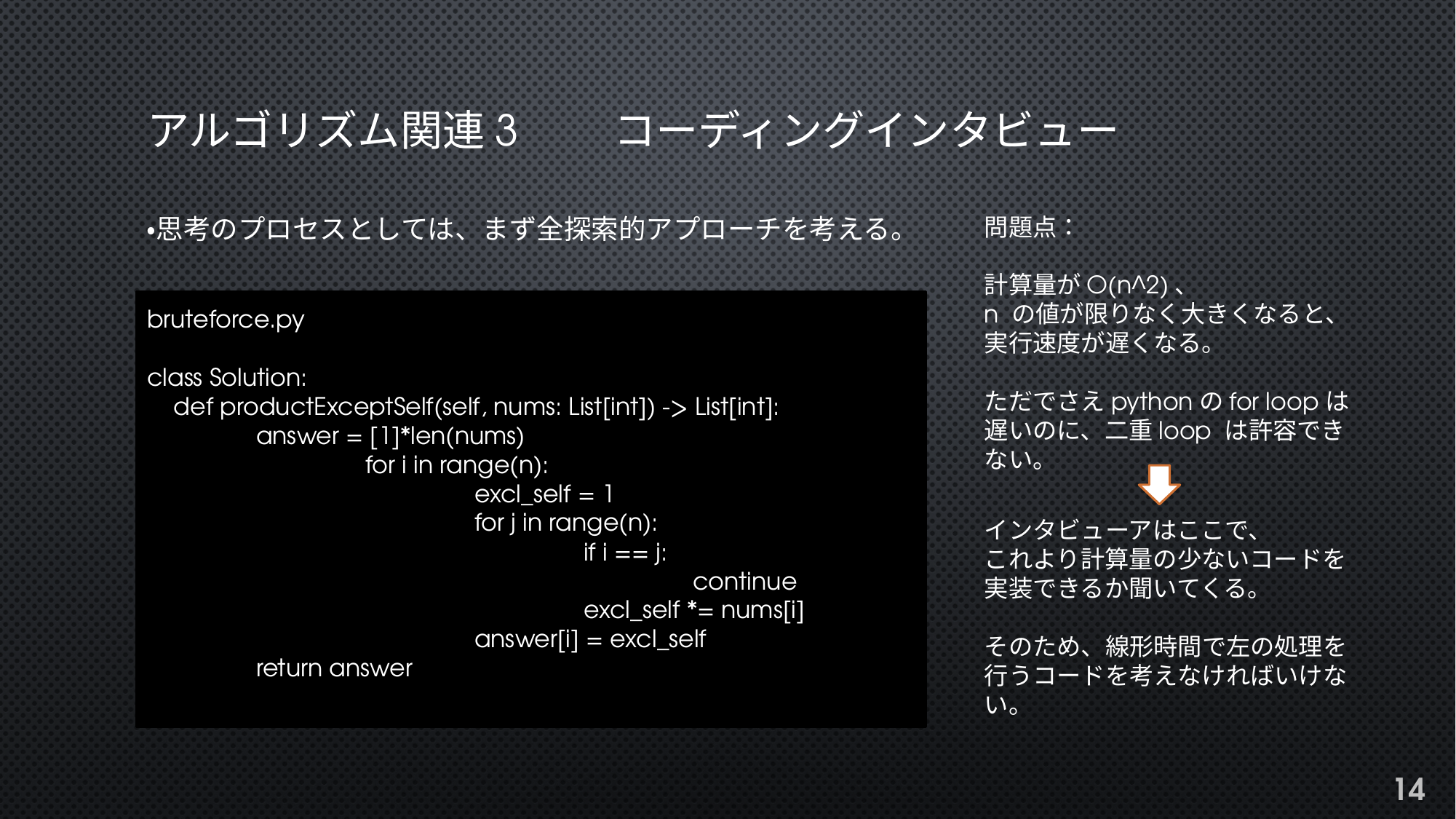

# アルゴリズム関連3　　コーディングインタビュー
・思考のプロセスとしては、まず全探索的アプローチを考える。
問題点：

計算量がO(n^2)、
n の値が限りなく大きくなると、実行速度が遅くなる。

ただでさえpythonのfor loopは遅いのに、二重loop は許容できない。

bruteforce.py

class Solution:
    def productExceptSelf(self, nums: List[int]) -> List[int]:
	answer = [1]*len(nums)
		for i in range(n):
			excl_self = 1
			for j in range(n):
				if i == j:
					continue
				excl_self *= nums[i]
			answer[i] = excl_self
	return answer

インタビューアはここで、
これより計算量の少ないコードを実装できるか聞いてくる。

そのため、線形時間で左の処理を行うコードを考えなければいけない。
14